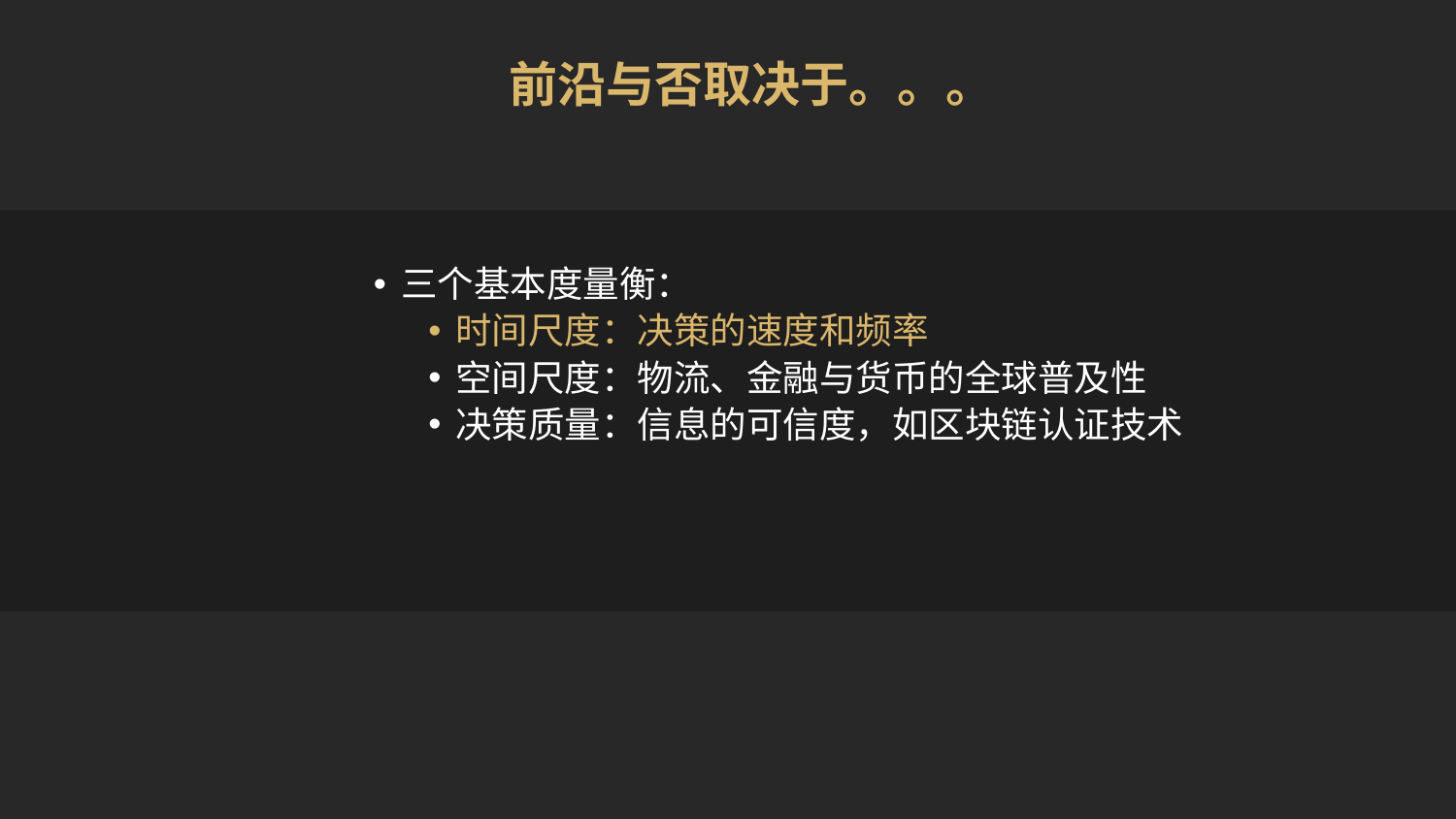

前沿与否取决于。。。
三个基本度量衡：
时间尺度：决策的速度和频率
空间尺度：物流、金融与货币的全球普及性
决策质量：信息的可信度，如区块链认证技术